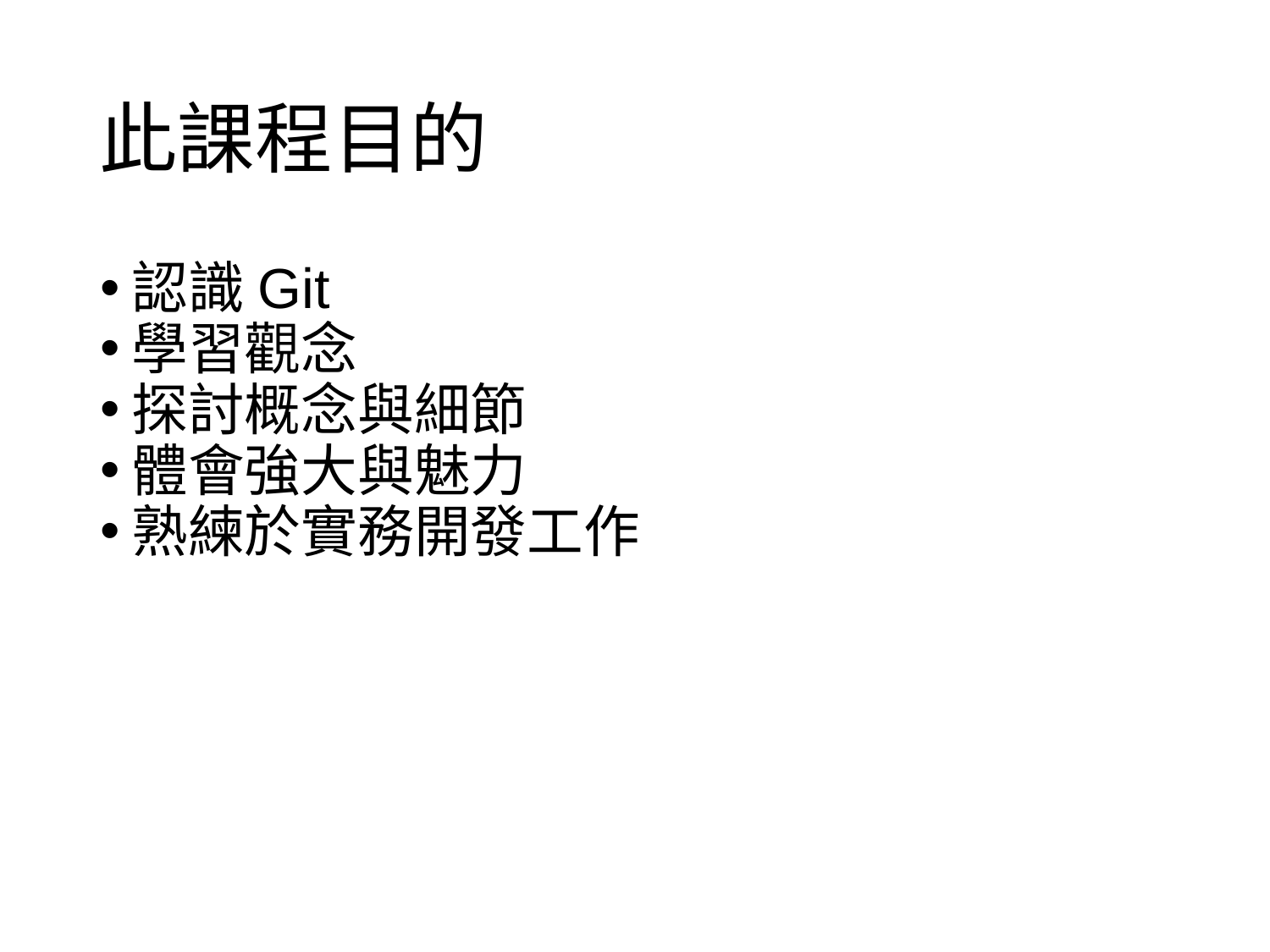

此課程目的
認識Git
學習觀念
探討概念與細節
體會強大與魅力
熟練於實務開發工作